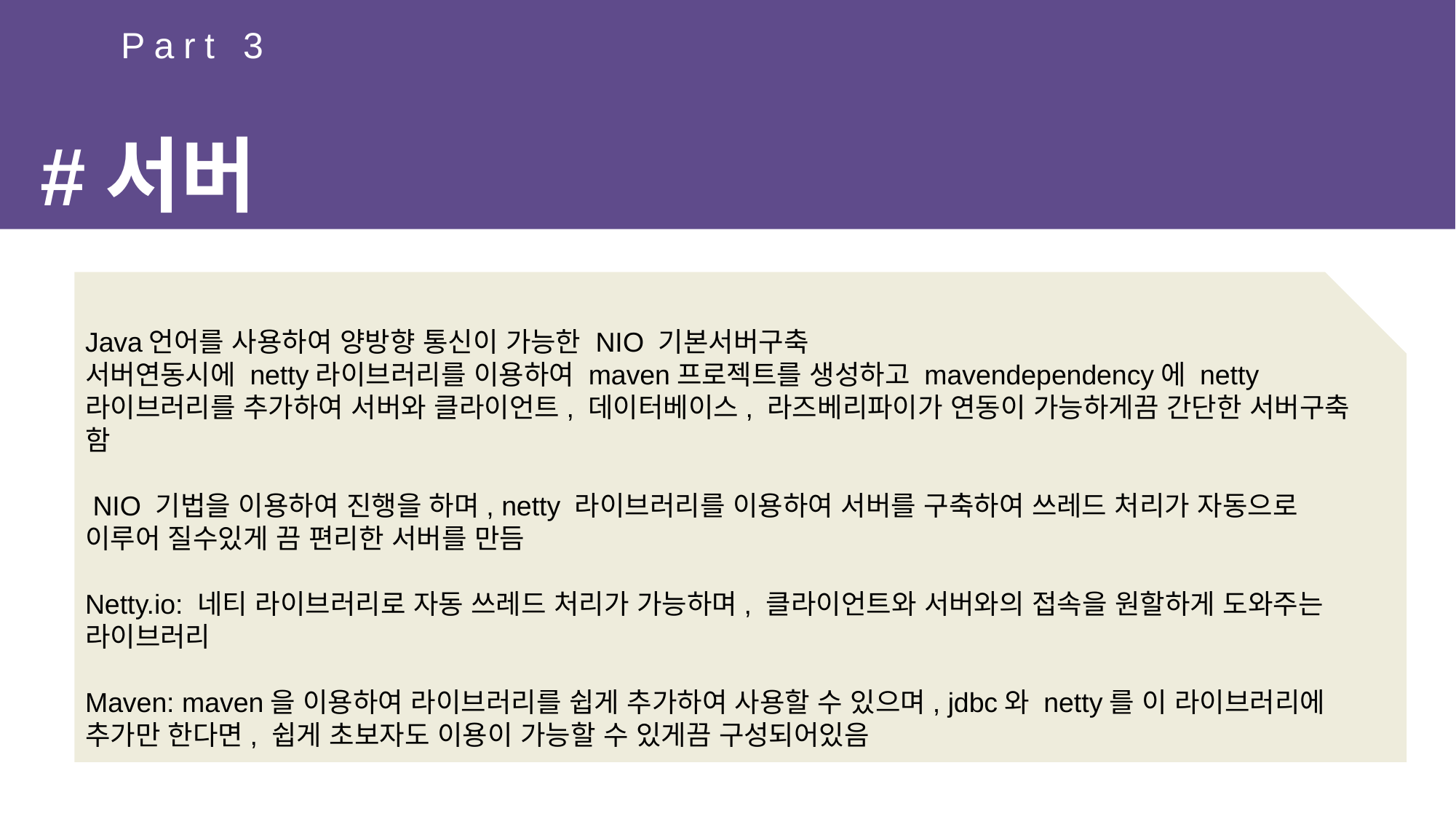

Part 3
#서버
Java언어를 사용하여 양방향 통신이 가능한 NIO 기본서버구축
서버연동시에 netty라이브러리를 이용하여 maven프로젝트를 생성하고 mavendependency에 netty 라이브러리를 추가하여 서버와 클라이언트, 데이터베이스, 라즈베리파이가 연동이 가능하게끔 간단한 서버구축 함

 NIO 기법을 이용하여 진행을 하며, netty 라이브러리를 이용하여 서버를 구축하여 쓰레드 처리가 자동으로 이루어 질수있게 끔 편리한 서버를 만듬

Netty.io: 네티 라이브러리로 자동 쓰레드 처리가 가능하며, 클라이언트와 서버와의 접속을 원할하게 도와주는 라이브러리

Maven: maven을 이용하여 라이브러리를 쉽게 추가하여 사용할 수 있으며, jdbc와 netty를 이 라이브러리에 추가만 한다면, 쉽게 초보자도 이용이 가능할 수 있게끔 구성되어있음